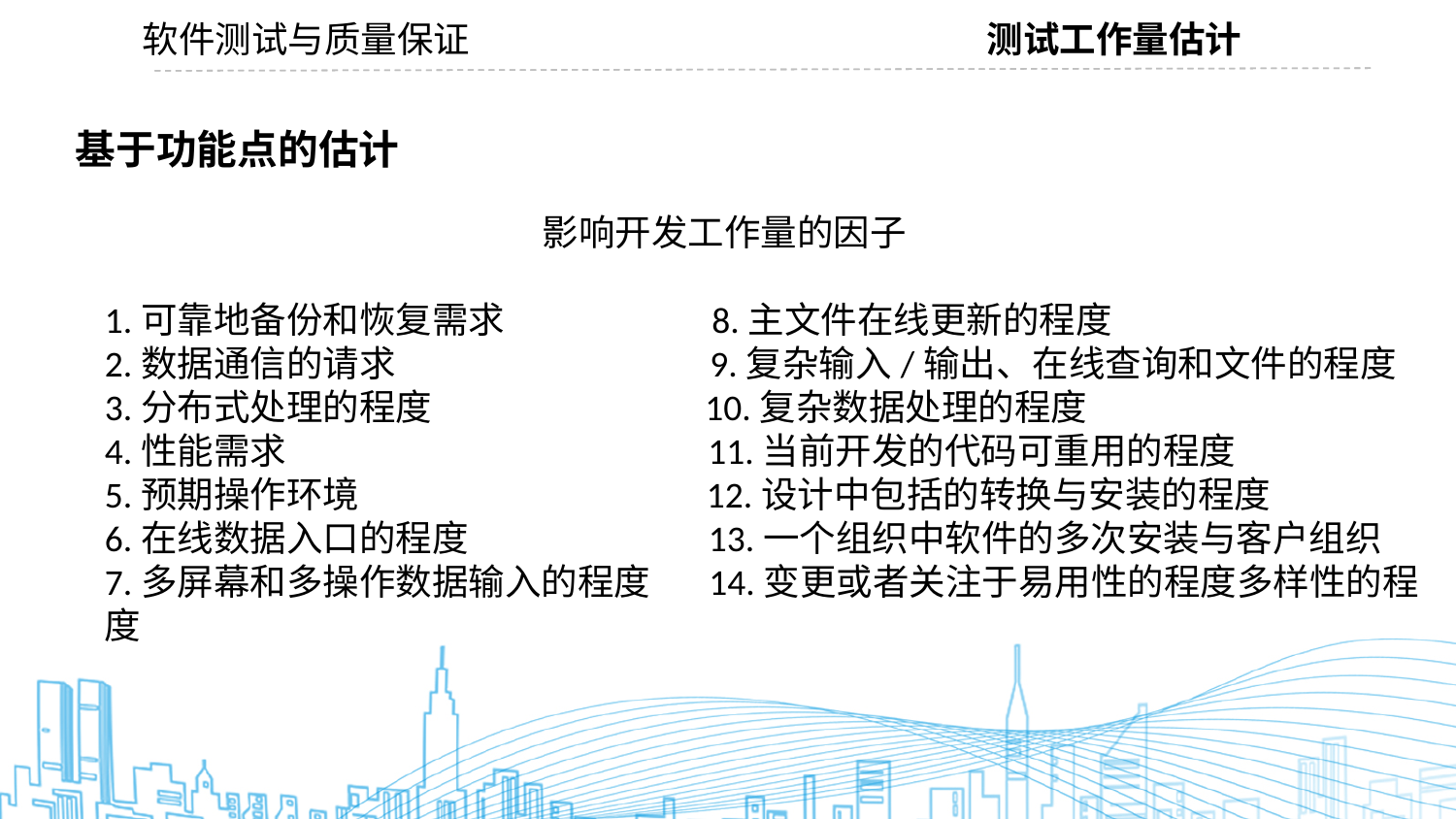

软件测试与质量保证
测试工作量估计
基于功能点的估计
                                                    影响开发工作量的因子
1.可靠地备份和恢复需求                        8.主文件在线更新的程度
2.数据通信的请求                                     9.复杂输入/输出、在线查询和文件的程度
3.分布式处理的程度                                10.复杂数据处理的程度
4.性能需求                                                  11.当前开发的代码可重用的程度
5.预期操作环境                                         12.设计中包括的转换与安装的程度
6.在线数据入口的程度                            13.一个组织中软件的多次安装与客户组织
7.多屏幕和多操作数据输入的程度      14.变更或者关注于易用性的程度多样性的程度